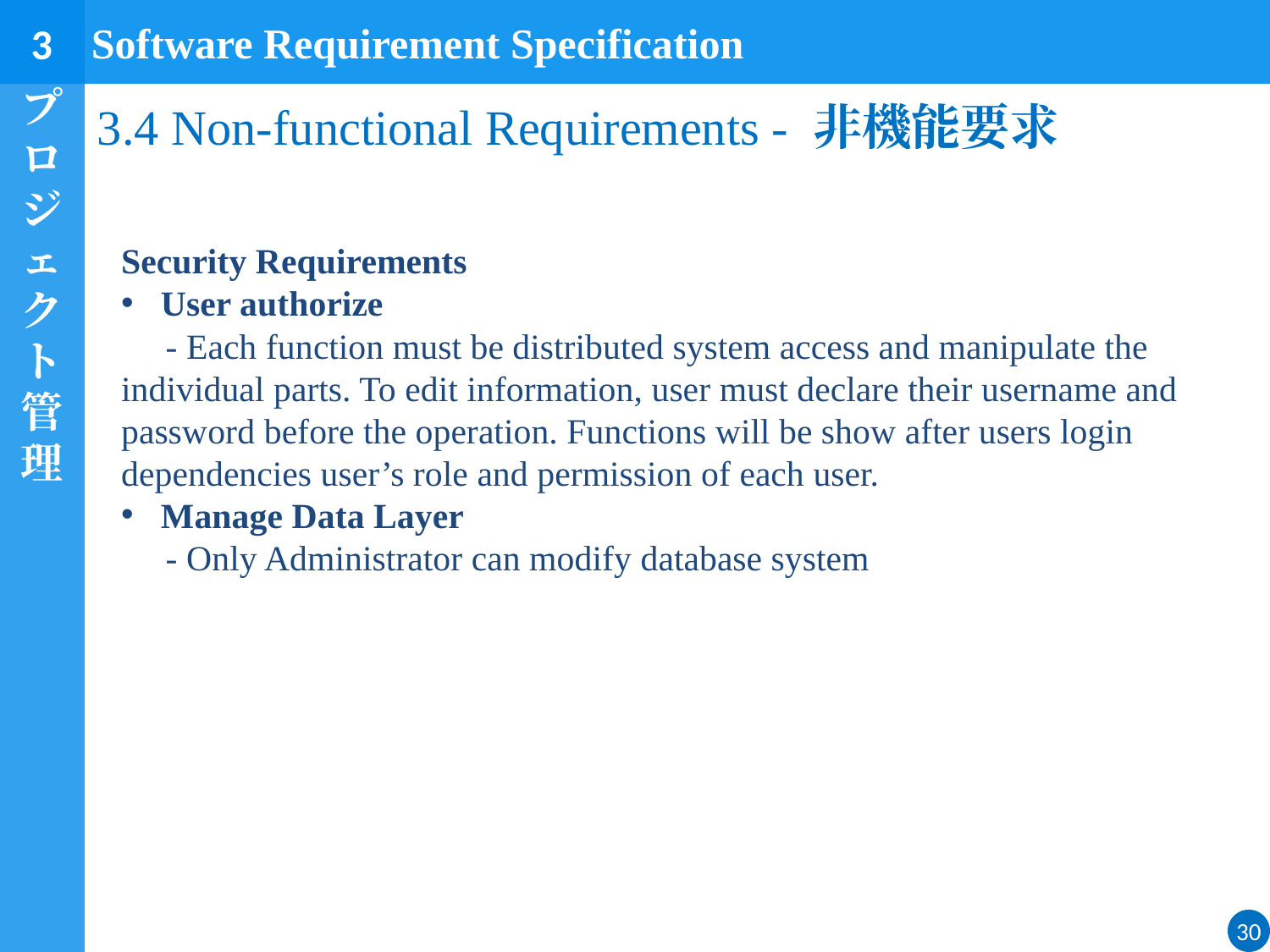

Software Requirement Specification
3
プロジェクト管理
# 3.4 Non-functional Requirements - 非機能要求
Security Requirements
User authorize
     - Each function must be distributed system access and manipulate the individual parts. To edit information, user must declare their username and password before the operation. Functions will be show after users login dependencies user’s role and permission of each user.
Manage Data Layer
     - Only Administrator can modify database system
30